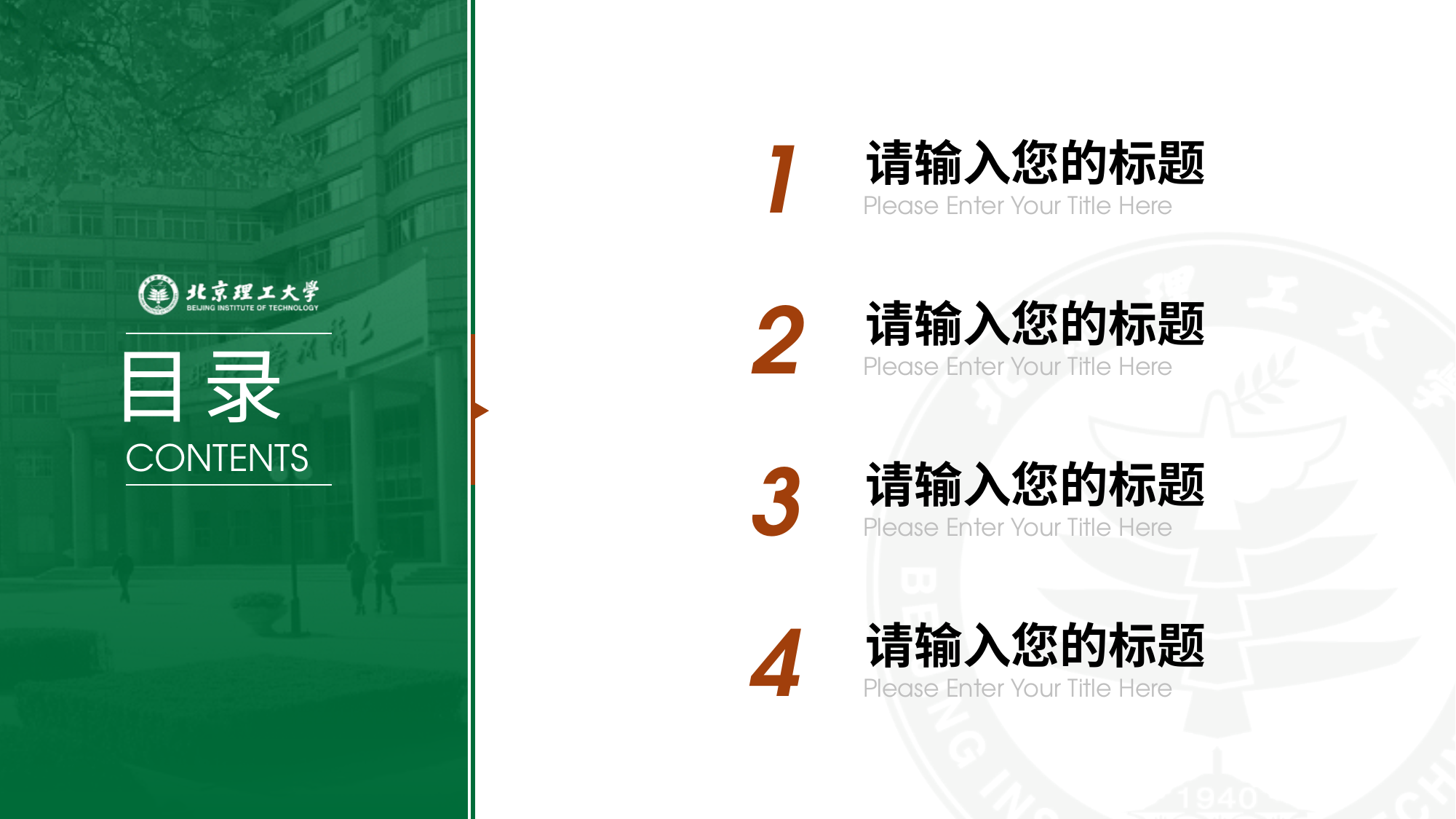

1
请输入您的标题
Please Enter Your Title Here
2
请输入您的标题
Please Enter Your Title Here
3
请输入您的标题
Please Enter Your Title Here
4
请输入您的标题
Please Enter Your Title Here